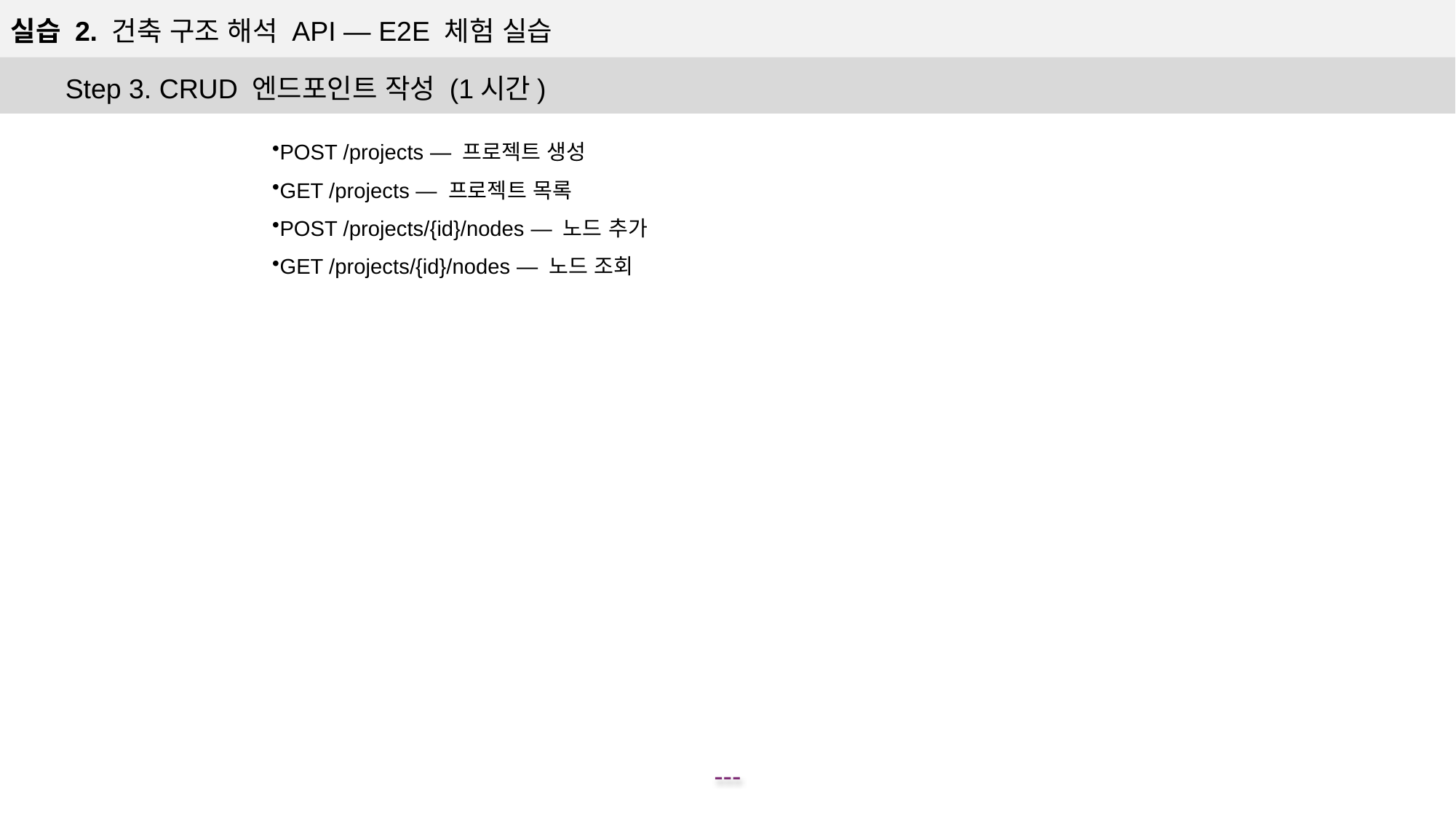

실습 2. 건축 구조 해석 API — E2E 체험 실습
Step 3. CRUD 엔드포인트 작성 (1시간)
POST /projects — 프로젝트 생성
GET /projects — 프로젝트 목록
POST /projects/{id}/nodes — 노드 추가
GET /projects/{id}/nodes — 노드 조회
---